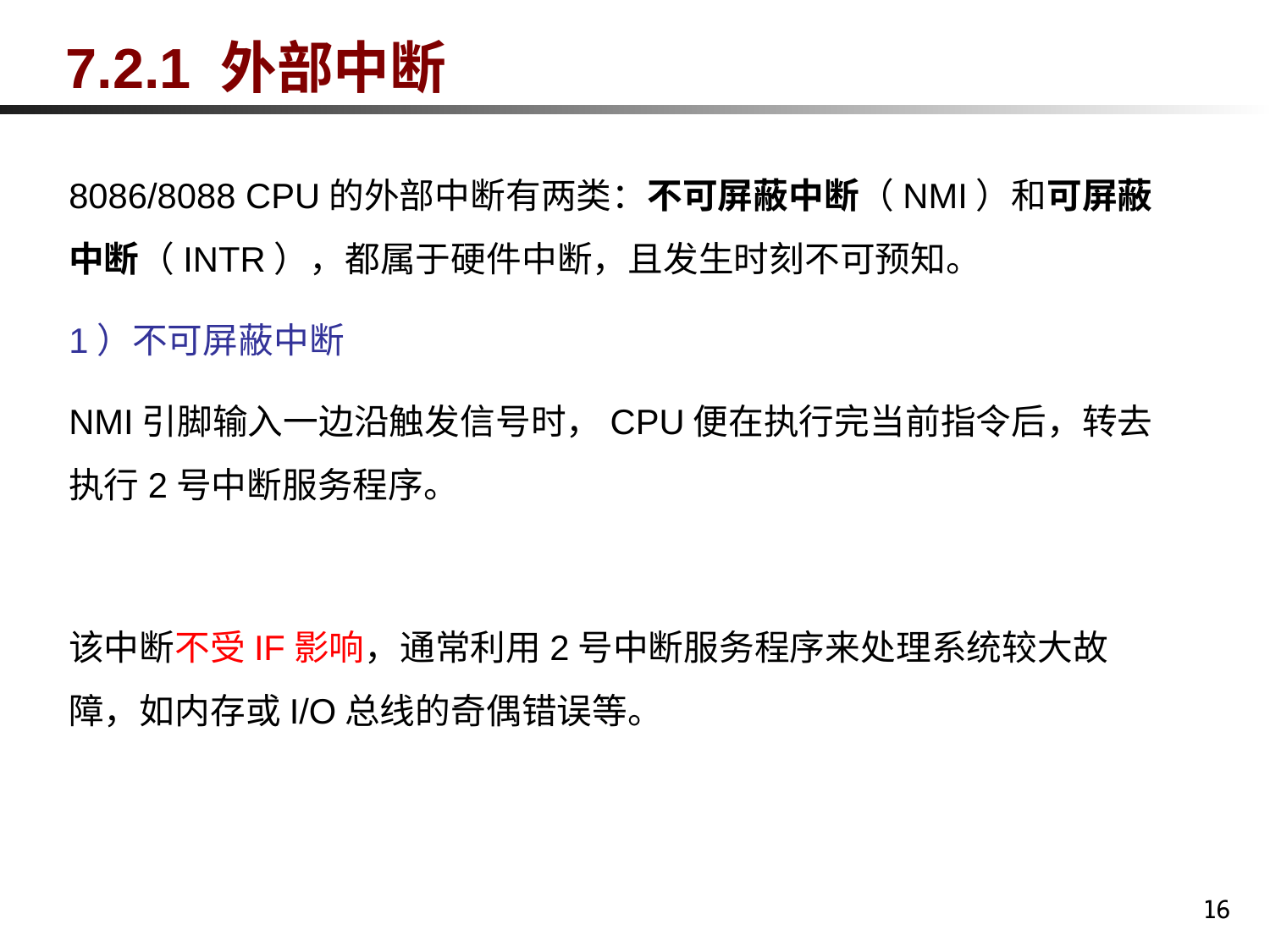

# 7.2.1 外部中断
8086/8088 CPU的外部中断有两类：不可屏蔽中断（NMI）和可屏蔽中断（INTR），都属于硬件中断，且发生时刻不可预知。
1）不可屏蔽中断
NMI引脚输入一边沿触发信号时，CPU便在执行完当前指令后，转去执行2号中断服务程序。

该中断不受IF影响，通常利用2号中断服务程序来处理系统较大故障，如内存或I/O总线的奇偶错误等。
16